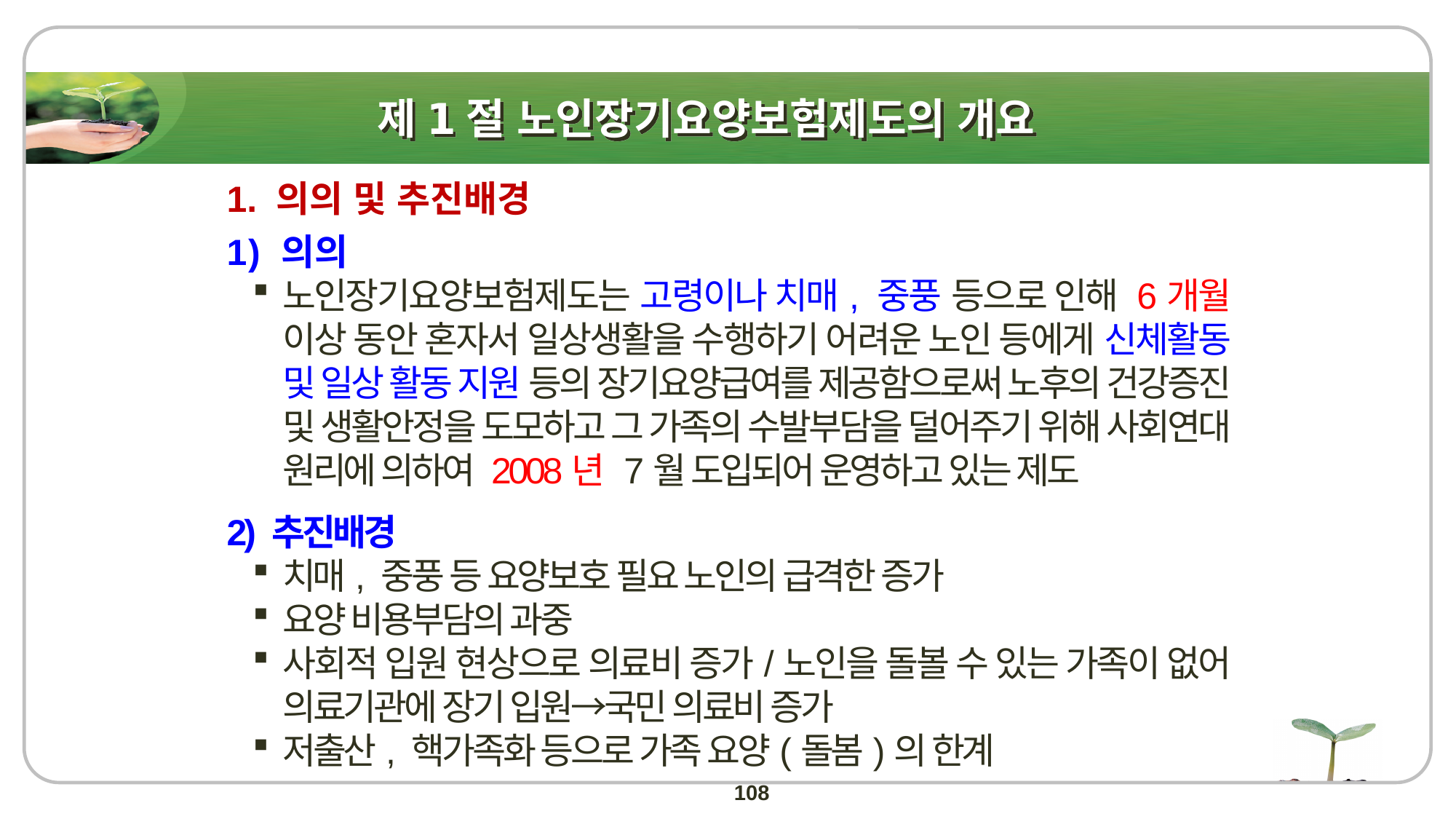

# 제1절 노인장기요양보험제도의 개요
1. 의의 및 추진배경
 의의
노인장기요양보험제도는 고령이나 치매, 중풍 등으로 인해 6개월 이상 동안 혼자서 일상생활을 수행하기 어려운 노인 등에게 신체활동 및 일상 활동 지원 등의 장기요양급여를 제공함으로써 노후의 건강증진 및 생활안정을 도모하고 그 가족의 수발부담을 덜어주기 위해 사회연대 원리에 의하여 2008년 7월 도입되어 운영하고 있는 제도
2) 추진배경
치매, 중풍 등 요양보호 필요 노인의 급격한 증가
요양 비용부담의 과중
사회적 입원 현상으로 의료비 증가/노인을 돌볼 수 있는 가족이 없어 의료기관에 장기 입원→국민 의료비 증가
저출산, 핵가족화 등으로 가족 요양(돌봄)의 한계
108